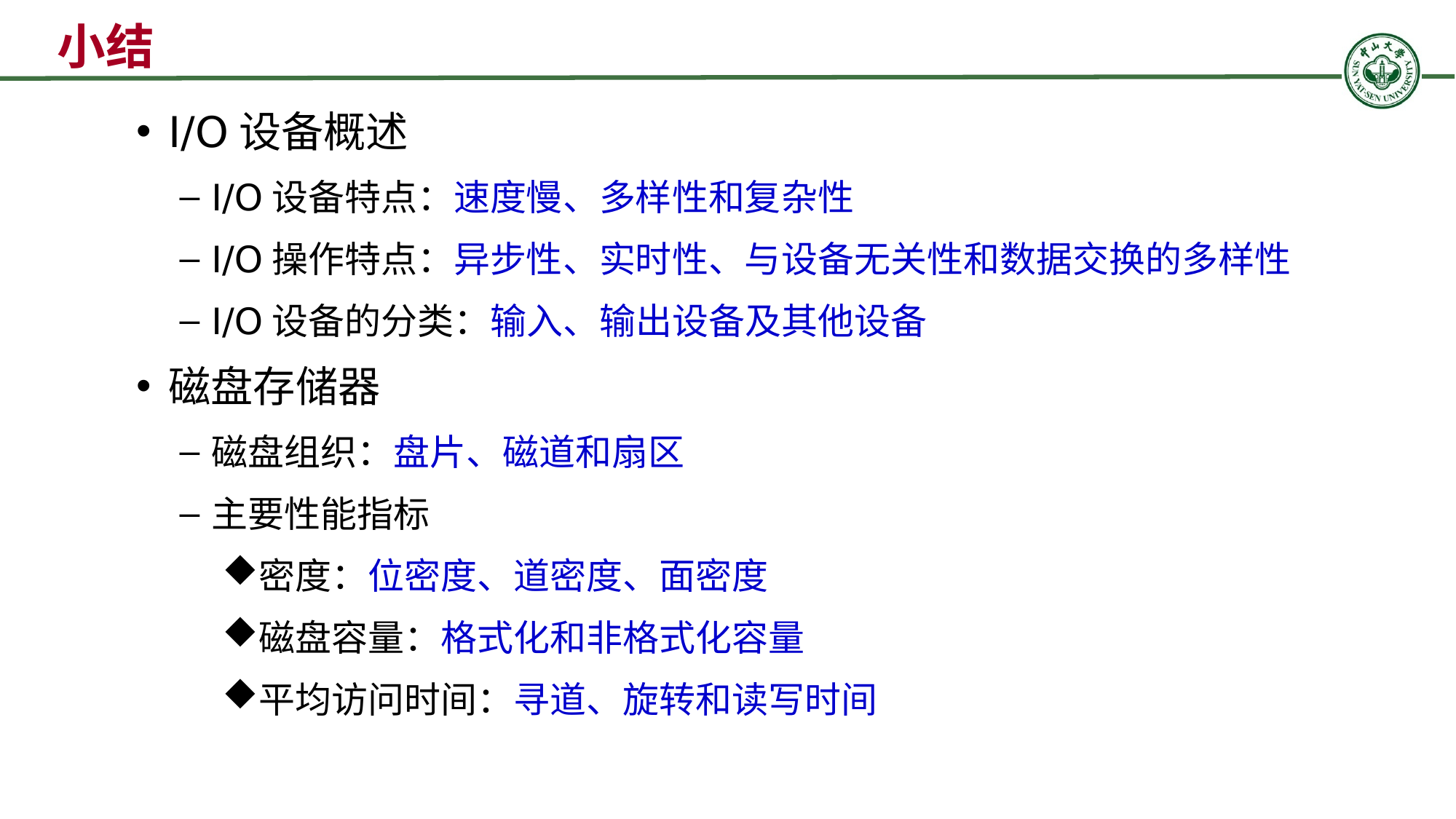

小结
I/O设备概述
I/O设备特点：速度慢、多样性和复杂性
I/O操作特点：异步性、实时性、与设备无关性和数据交换的多样性
I/O设备的分类：输入、输出设备及其他设备
磁盘存储器
磁盘组织：盘片、磁道和扇区
主要性能指标
密度：位密度、道密度、面密度
磁盘容量：格式化和非格式化容量
平均访问时间：寻道、旋转和读写时间